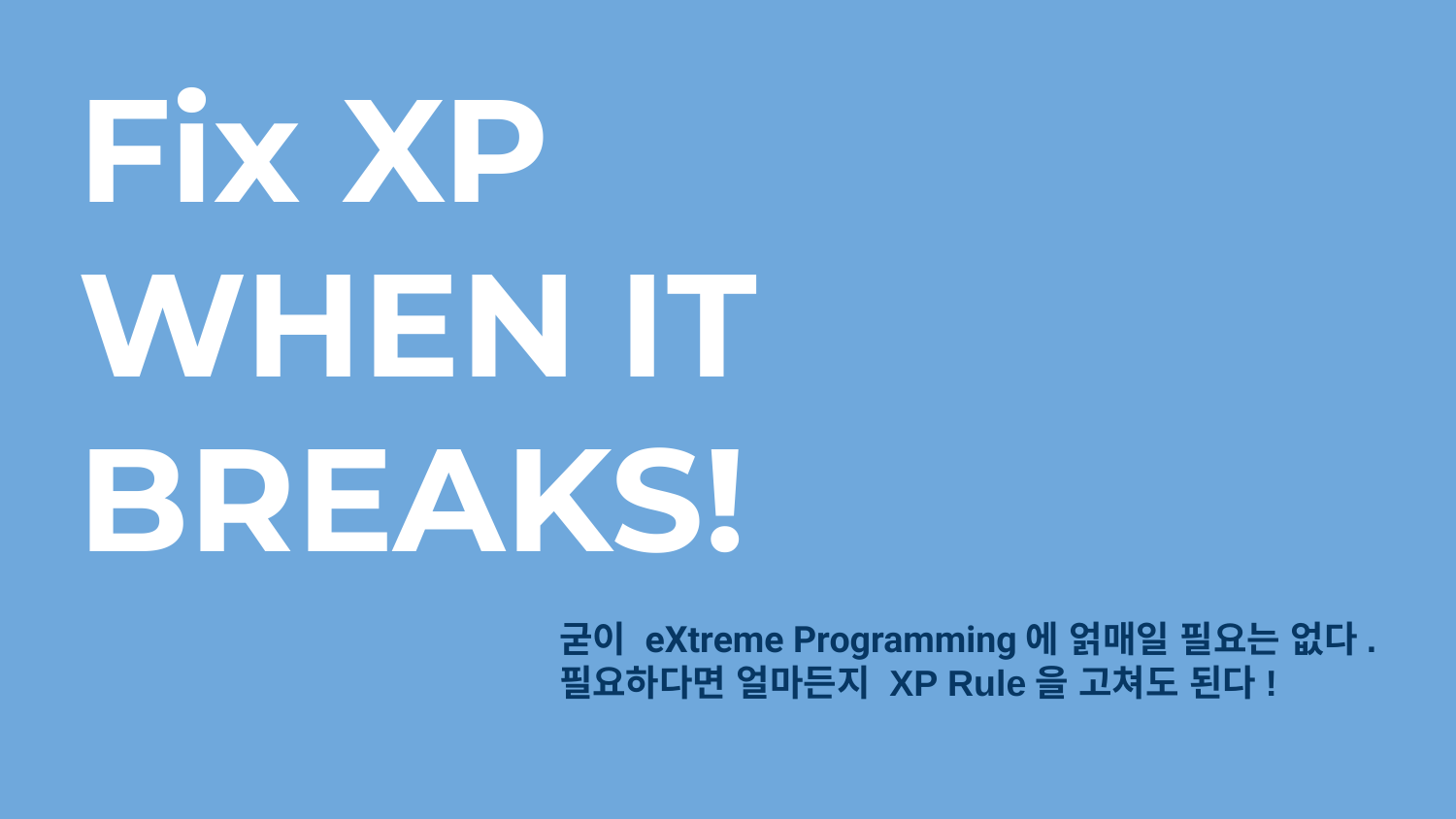

Fix XP
WHEN IT
BREAKS!
굳이 eXtreme Programming에 얽매일 필요는 없다.
필요하다면 얼마든지 XP Rule을 고쳐도 된다!